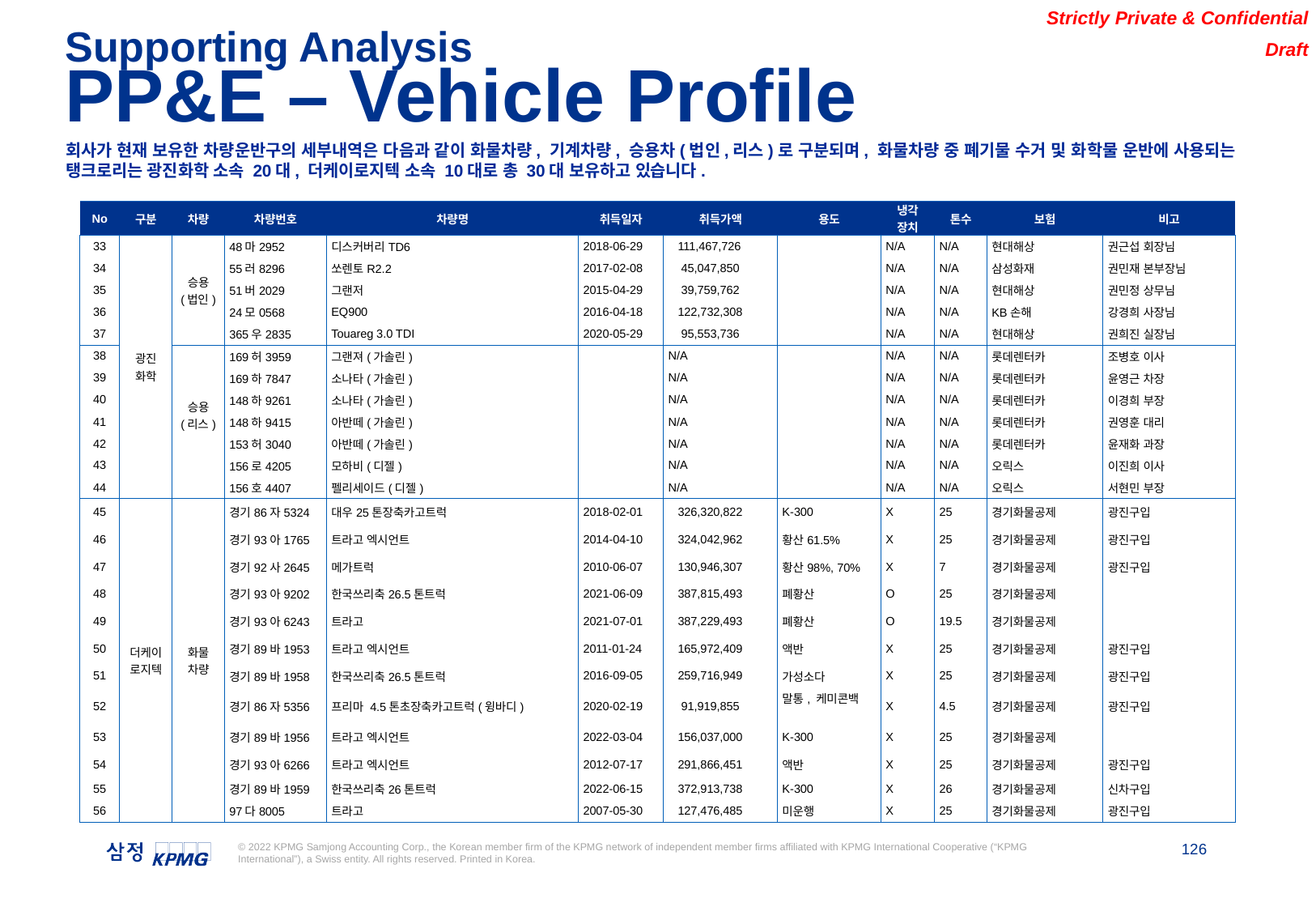

Supporting Analysis
PP&E – Vehicle Profile
회사가 현재 보유한 차량운반구의 세부내역은 다음과 같이 화물차량, 기계차량, 승용차(법인,리스)로 구분되며, 화물차량 중 폐기물 수거 및 화학물 운반에 사용되는 탱크로리는 광진화학 소속 20대, 더케이로지텍 소속 10대로 총 30대 보유하고 있습니다.
| No | 구분 | 차량 | 차량번호 | 차량명 | 취득일자 | 취득가액 | 용도 | 냉각 장치 | 톤수 | 보험 | 비고 |
| --- | --- | --- | --- | --- | --- | --- | --- | --- | --- | --- | --- |
| 33 | 광진 화학 | 승용 (법인) | 48마2952 | 디스커버리TD6 | 2018-06-29 | 111,467,726 |  | N/A | N/A | 현대해상 | 권근섭 회장님 |
| 34 | 광진화학 | 법인차량 | 55러8296 | 쏘렌토R2.2 | 2017-02-08 | 45,047,850 |  | N/A | N/A | 삼성화재 | 권민재 본부장님 |
| 35 | 광진화학 | 법인차량 | 51버2029 | 그랜저 | 2015-04-29 | 39,759,762 |  | N/A | N/A | 현대해상 | 권민정 상무님 |
| 36 | 광진화학 | 법인차량 | 24모0568 | EQ900 | 2016-04-18 | 122,732,308 |  | N/A | N/A | KB손해 | 강경희 사장님 |
| 37 | 광진화학 | 법인차량 | 365우2835 | Touareg 3.0 TDI | 2020-05-29 | 95,553,736 |  | N/A | N/A | 현대해상 | 권희진 실장님 |
| 38 | 광진화학 | 승용 (리스) | 169허3959 | 그랜져(가솔린) |  | N/A |  | N/A | N/A | 롯데렌터카 | 조병호 이사 |
| 39 | 광진화학 |  | 169하7847 | 소나타(가솔린) |  | N/A |  | N/A | N/A | 롯데렌터카 | 윤영근 차장 |
| 40 | 광진화학 |  | 148하9261 | 소나타(가솔린) |  | N/A |  | N/A | N/A | 롯데렌터카 | 이경희 부장 |
| 41 | 광진화학 |  | 148하9415 | 아반떼(가솔린) |  | N/A |  | N/A | N/A | 롯데렌터카 | 권영훈 대리 |
| 42 | 광진화학 |  | 153허3040 | 아반떼(가솔린) |  | N/A |  | N/A | N/A | 롯데렌터카 | 윤재화 과장 |
| 43 | 광진화학 |  | 156로4205 | 모하비(디젤) |  | N/A |  | N/A | N/A | 오릭스 | 이진희 이사 |
| 44 | 광진화학 |  | 156호4407 | 펠리세이드(디젤) |  | N/A |  | N/A | N/A | 오릭스 | 서현민 부장 |
| 45 | 더케이로지텍 | 화물 차량 | 경기86자5324 | 대우25톤장축카고트럭 | 2018-02-01 | 326,320,822 | K-300 | X | 25 | 경기화물공제 | 광진구입 |
| 46 |  |  | 경기93아1765 | 트라고 엑시언트 | 2014-04-10 | 324,042,962 | 황산61.5% | X | 25 | 경기화물공제 | 광진구입 |
| 47 |  |  | 경기92사2645 | 메가트럭 | 2010-06-07 | 130,946,307 | 황산98%, 70% | X | 7 | 경기화물공제 | 광진구입 |
| 48 |  |  | 경기93아9202 | 한국쓰리축26.5톤트럭 | 2021-06-09 | 387,815,493 | 폐황산 | O | 25 | 경기화물공제 |  |
| 49 |  |  | 경기93아6243 | 트라고 | 2021-07-01 | 387,229,493 | 폐황산 | O | 19.5 | 경기화물공제 |  |
| 50 |  |  | 경기89바1953 | 트라고 엑시언트 | 2011-01-24 | 165,972,409 | 액반 | X | 25 | 경기화물공제 | 광진구입 |
| 51 |  |  | 경기89바1958 | 한국쓰리축26.5톤트럭 | 2016-09-05 | 259,716,949 | 가성소다 | X | 25 | 경기화물공제 | 광진구입 |
| 52 |  |  | 경기86자5356 | 프리마 4.5톤초장축카고트럭(윙바디) | 2020-02-19 | 91,919,855 | 말통, 케미콘백 | X | 4.5 | 경기화물공제 | 광진구입 |
| 53 |  |  | 경기89바1956 | 트라고 엑시언트 | 2022-03-04 | 156,037,000 | K-300 | X | 25 | 경기화물공제 |  |
| 54 |  |  | 경기93아6266 | 트라고 엑시언트 | 2012-07-17 | 291,866,451 | 액반 | X | 25 | 경기화물공제 | 광진구입 |
| 55 |  |  | 경기89바1959 | 한국쓰리축26톤트럭 | 2022-06-15 | 372,913,738 | K-300 | X | 26 | 경기화물공제 | 신차구입 |
| 56 |  |  | 97다8005 | 트라고 | 2007-05-30 | 127,476,485 | 미운행 | X | 25 | 경기화물공제 | 광진구입 |